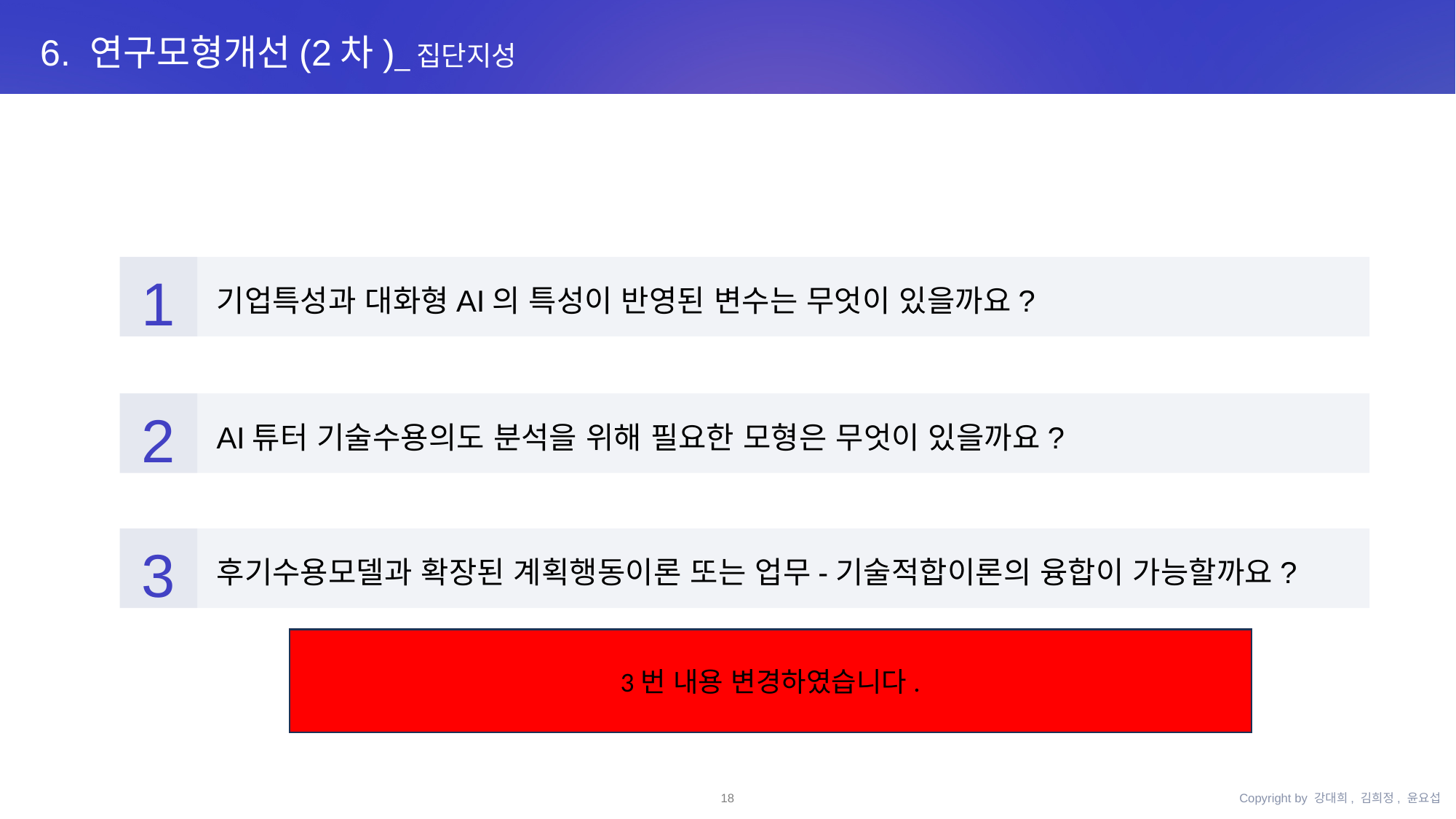

6. 연구모형개선(2차)_집단지성

1
기업특성과 대화형AI의 특성이 반영된 변수는 무엇이 있을까요?

2
AI튜터 기술수용의도 분석을 위해 필요한 모형은 무엇이 있을까요?

3
후기수용모델과 확장된 계획행동이론 또는 업무-기술적합이론의 융합이 가능할까요?
3번 내용 변경하였습니다.